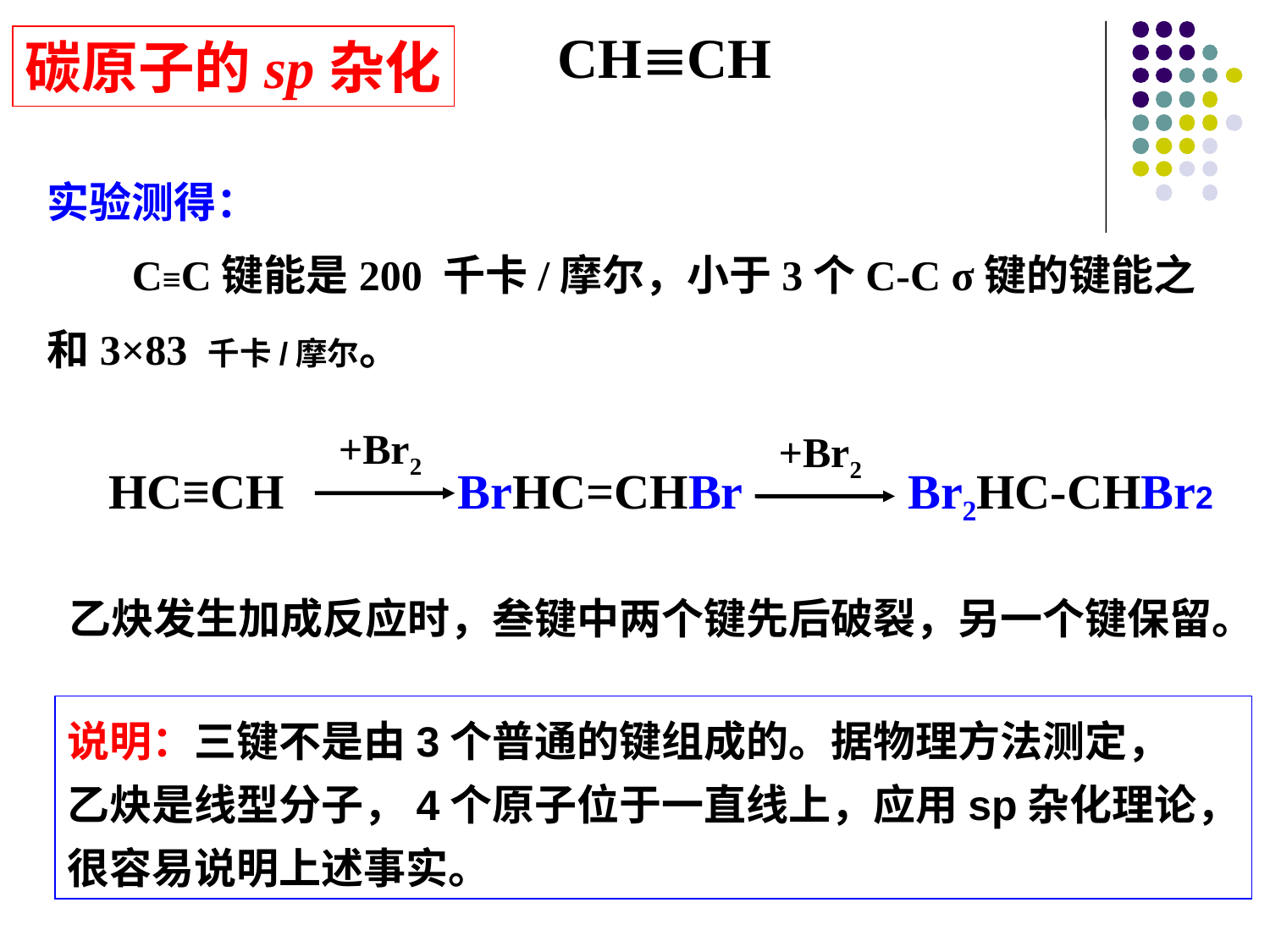

CH≡CH
碳原子的sp杂化
实验测得：
        C≡C键能是200 千卡/摩尔，小于3个C-C σ键的键能之和3×83 千卡/摩尔。
+Br2
+Br2
HC≡CH
BrHC=CHBr
Br2HC-CHBr2

乙炔发生加成反应时，叁键中两个键先后破裂，另一个键保留。
说明：三键不是由3个普通的键组成的。据物理方法测定，
乙炔是线型分子，4个原子位于一直线上，应用sp杂化理论，
很容易说明上述事实。